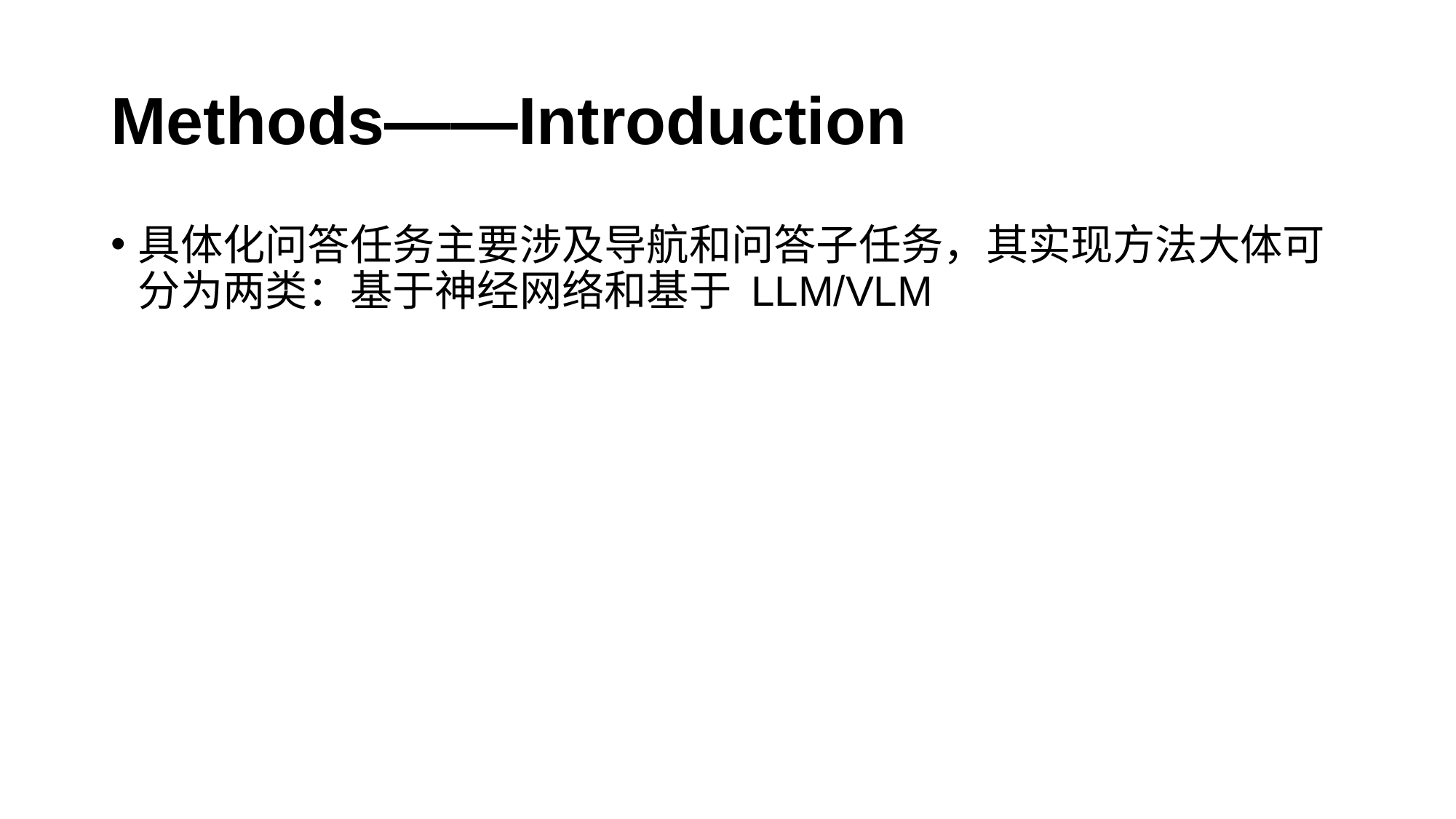

# Methods——Introduction
具体化问答任务主要涉及导航和问答子任务，其实现方法大体可分为两类：基于神经网络和基于 LLM/VLM